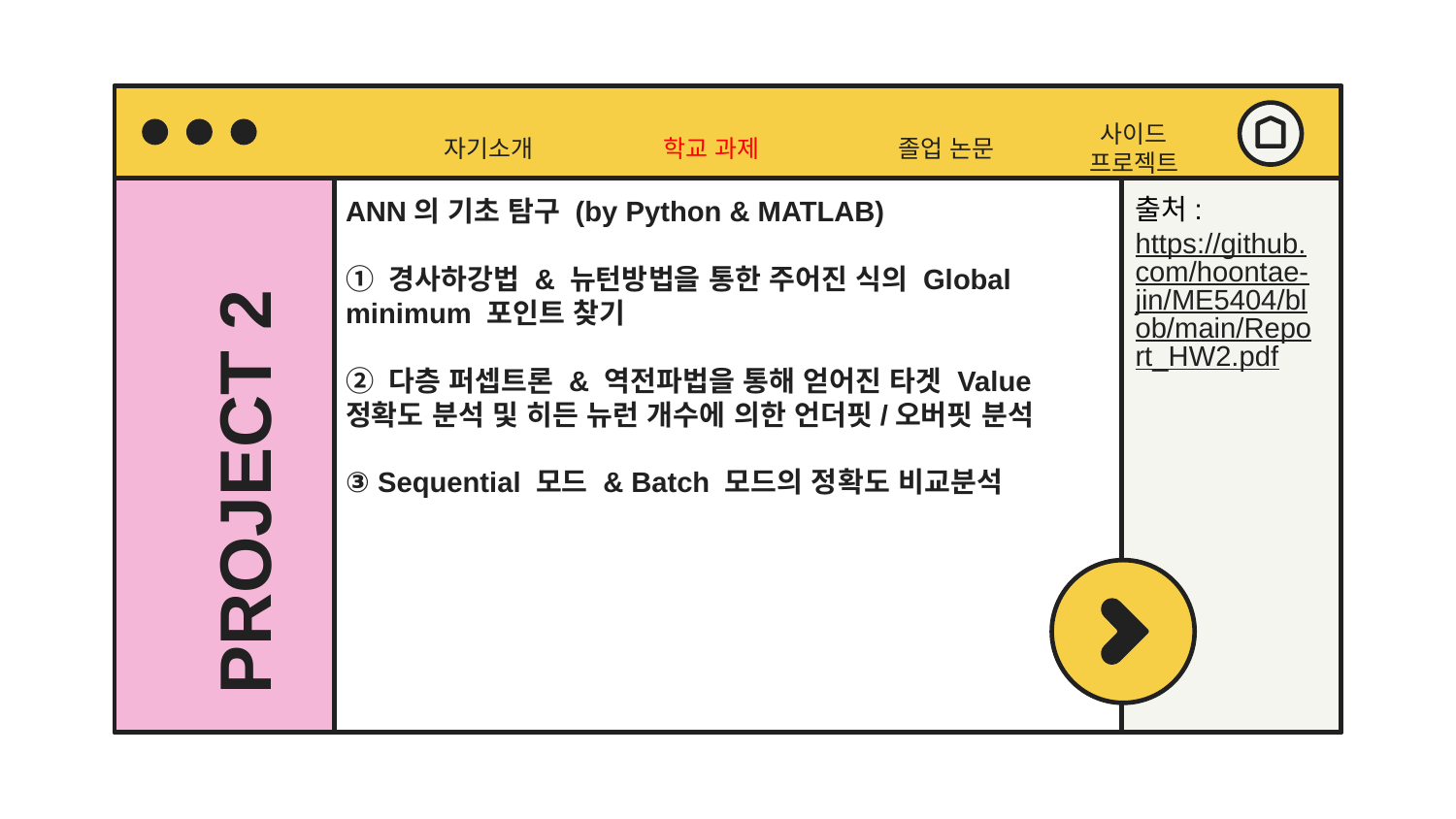

자기소개
사이드 프로젝트
졸업 논문
학교 과제

ANN의 기초 탐구 (by Python & MATLAB)

① 경사하강법 & 뉴턴방법을 통한 주어진 식의 Global minimum 포인트 찾기

② 다층 퍼셉트론 & 역전파법을 통해 얻어진 타겟 Value 정확도 분석 및 히든 뉴런 개수에 의한 언더핏/오버핏 분석

③ Sequential 모드 & Batch 모드의 정확도 비교분석

출처:
https://github.com/hoontae-jin/ME5404/blob/main/Report_HW2.pdf
# PROJECT 2